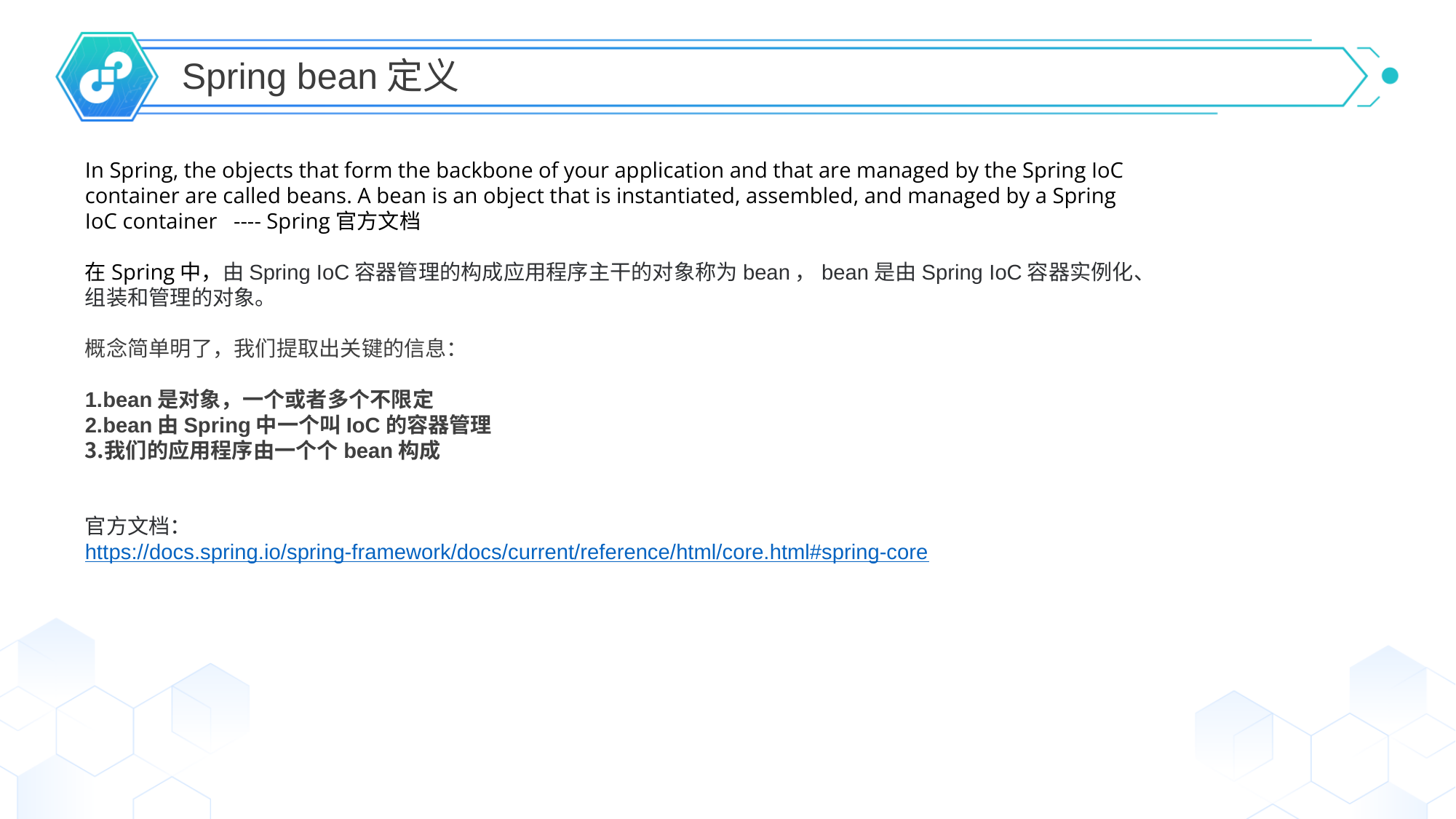

Spring bean定义
In Spring, the objects that form the backbone of your application and that are managed by the Spring IoC
container are called beans. A bean is an object that is instantiated, assembled, and managed by a Spring
IoC container   ---- Spring官方文档

在Spring中，由Spring IoC容器管理的构成应用程序主干的对象称为bean，bean是由Spring IoC容器实例化、
组装和管理的对象。

概念简单明了，我们提取出关键的信息：

bean是对象，一个或者多个不限定
bean由Spring中一个叫IoC的容器管理
我们的应用程序由一个个bean构成

官方文档：
https://docs.spring.io/spring-framework/docs/current/reference/html/core.html#spring-core